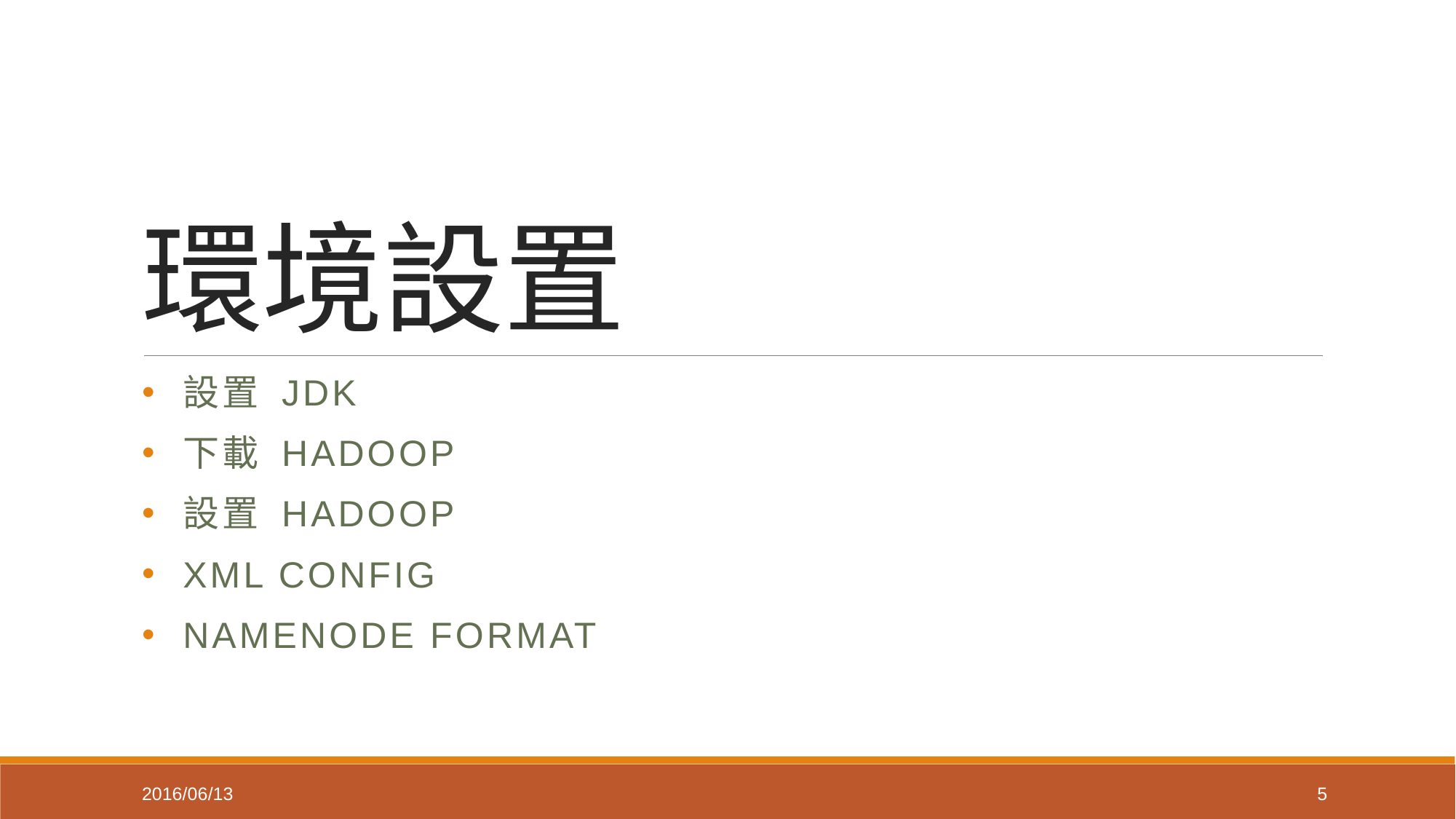

# 環境設置
設置 JDK
下載 Hadoop
設置 Hadoop
XML config
Namenode format

2016/06/13
5